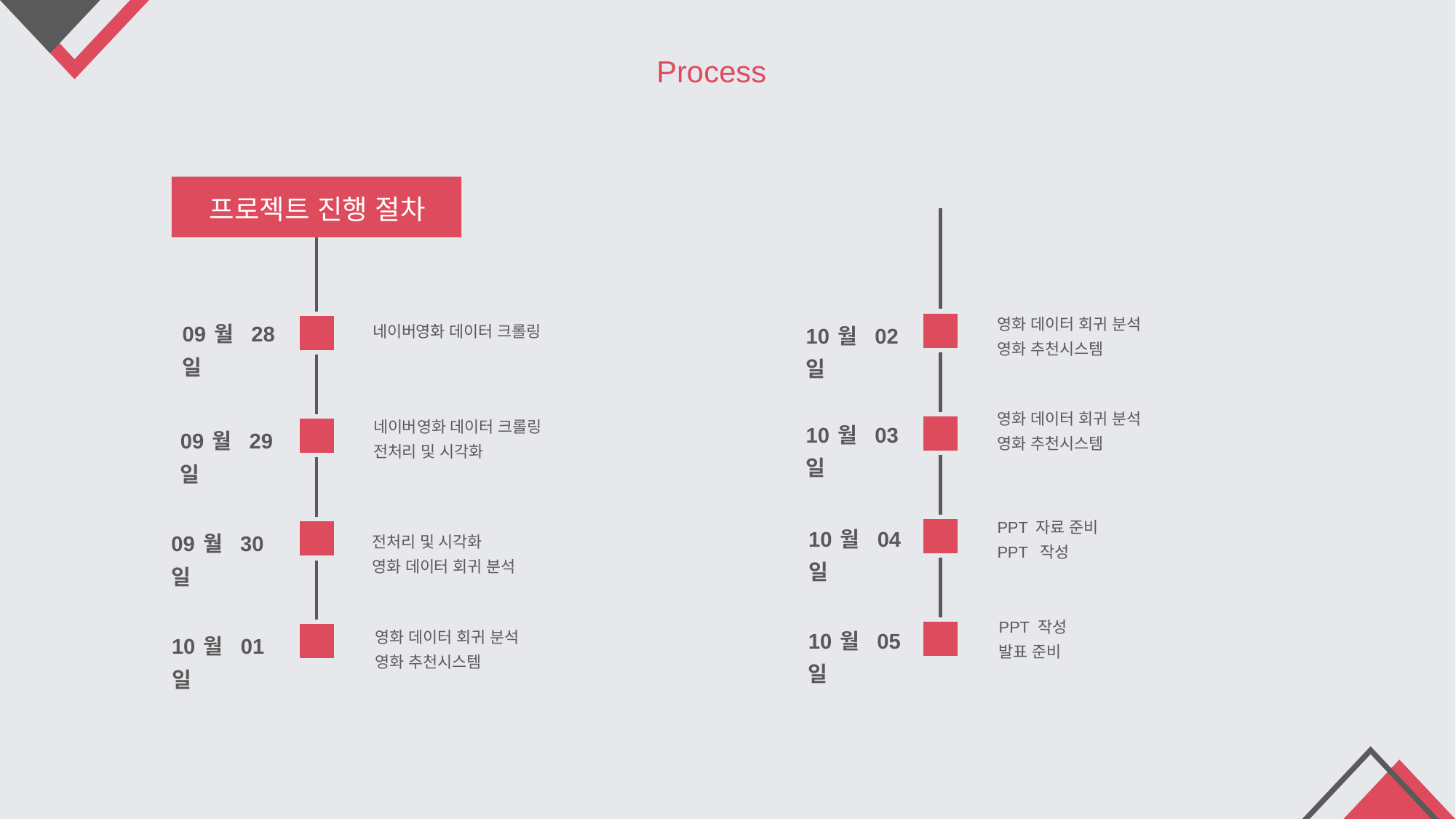

Process

프로젝트 진행 절차
영화 데이터 회귀 분석
영화 추천시스템
09월 28일
10월 02일
네이버영화 데이터 크롤링

영화 데이터 회귀 분석
영화 추천시스템
네이버영화 데이터 크롤링
전처리 및 시각화
10월 03일

09월 29일

PPT 자료 준비
PPT  작성
10월 04일

09월 30일

전처리 및 시각화
영화 데이터 회귀 분석
PPT 작성
발표 준비
10월 05일
영화 데이터 회귀 분석
영화 추천시스템

10월 01일